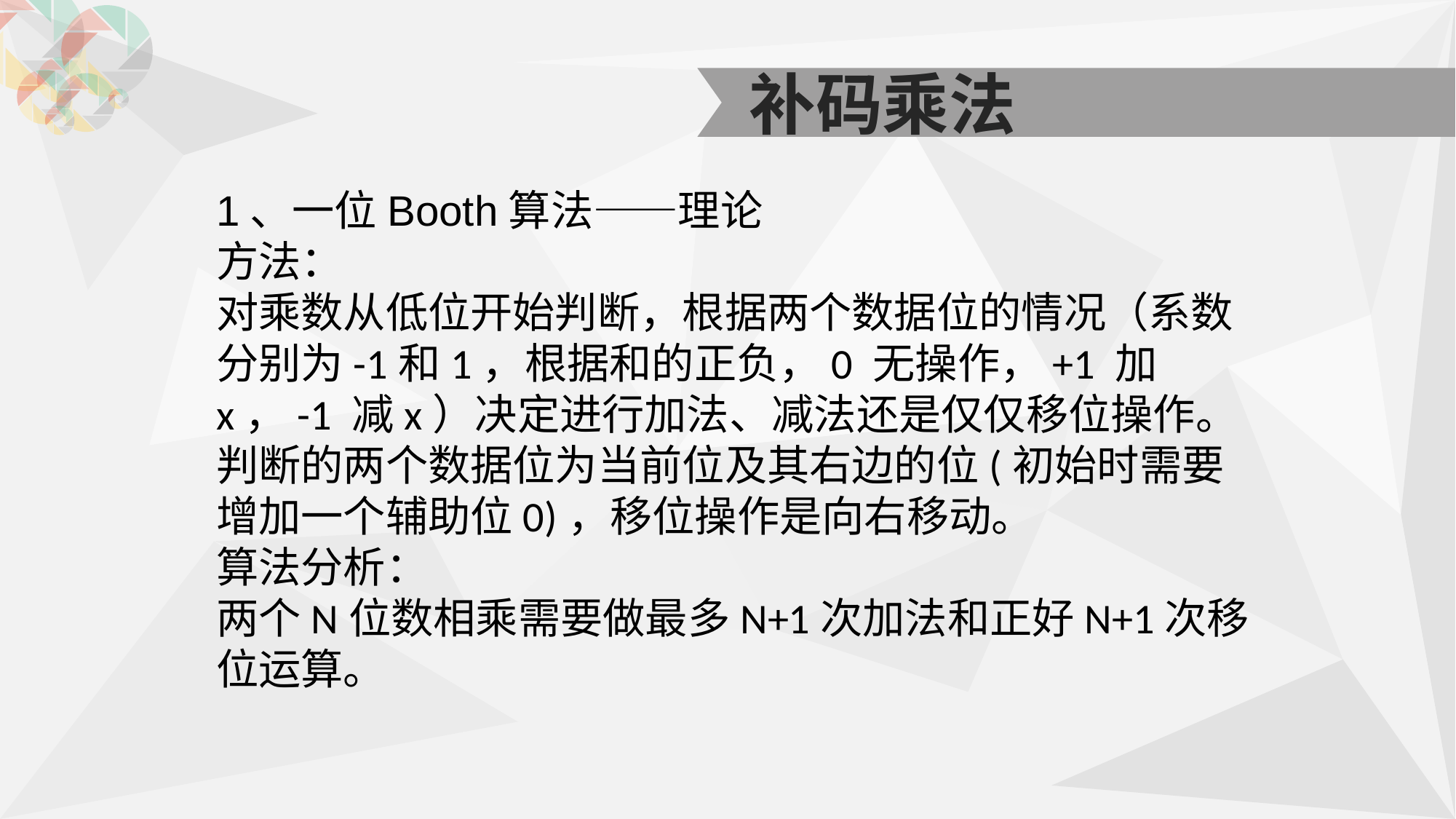

补码乘法

1、一位Booth算法——理论
方法：
对乘数从低位开始判断，根据两个数据位的情况（系数分别为-1和1，根据和的正负，0 无操作，+1 加x，-1 减x）决定进行加法、减法还是仅仅移位操作。判断的两个数据位为当前位及其右边的位(初始时需要增加一个辅助位0)，移位操作是向右移动。
算法分析：
两个N位数相乘需要做最多N+1次加法和正好N+1次移位运算。